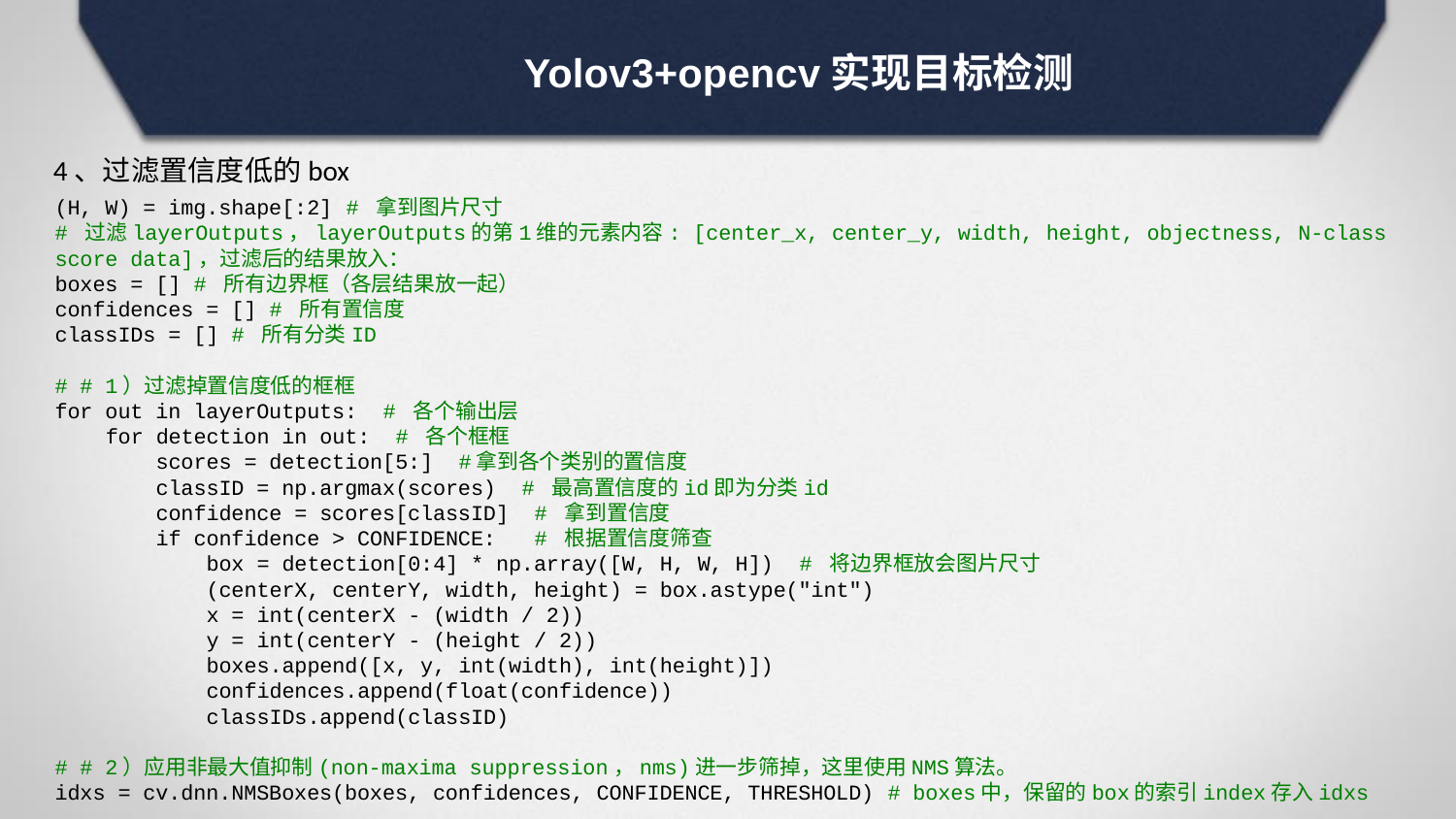

# Yolov3+opencv实现目标检测
4、过滤置信度低的box
(H, W) = img.shape[:2]	# 拿到图片尺寸
# 过滤layerOutputs，layerOutputs的第1维的元素内容: [center_x, center_y, width, height, objectness, N-class score data]，过滤后的结果放入：
boxes = [] # 所有边界框（各层结果放一起）
confidences = [] # 所有置信度
classIDs = [] # 所有分类ID

# # 1）过滤掉置信度低的框框
for out in layerOutputs:  # 各个输出层
    for detection in out:  # 各个框框
        scores = detection[5:]  #拿到各个类别的置信度
        classID = np.argmax(scores)  # 最高置信度的id即为分类id
        confidence = scores[classID]  # 拿到置信度
        if confidence > CONFIDENCE:   # 根据置信度筛查
            box = detection[0:4] * np.array([W, H, W, H])  # 将边界框放会图片尺寸
            (centerX, centerY, width, height) = box.astype("int")
            x = int(centerX - (width / 2))
            y = int(centerY - (height / 2))
            boxes.append([x, y, int(width), int(height)])
            confidences.append(float(confidence))
            classIDs.append(classID)

# # 2）应用非最大值抑制(non-maxima suppression，nms)进一步筛掉，这里使用NMS算法。
idxs = cv.dnn.NMSBoxes(boxes, confidences, CONFIDENCE, THRESHOLD) # boxes中，保留的box的索引index存入idxs